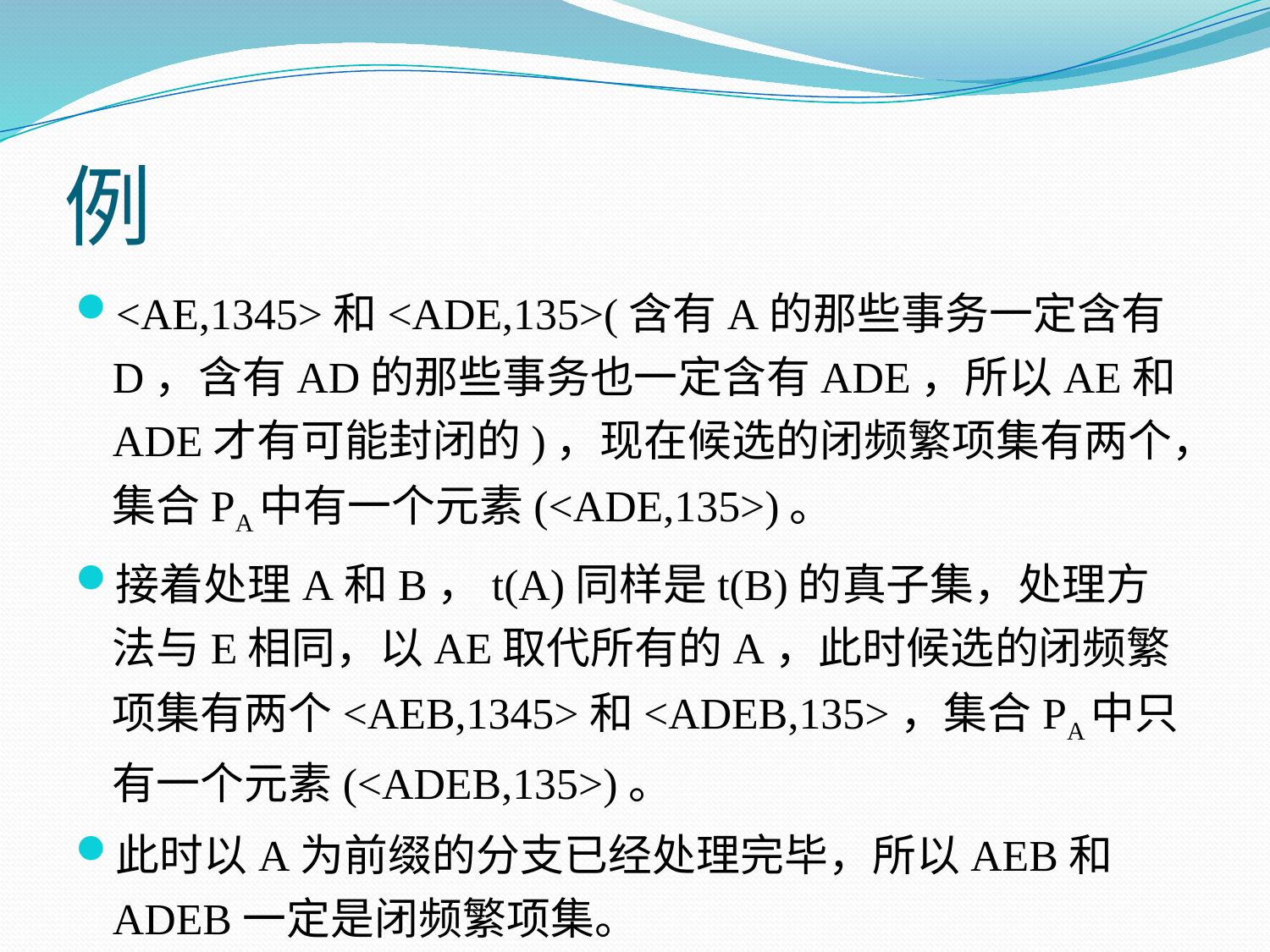

# 例
<AE,1345>和<ADE,135>(含有A的那些事务一定含有D，含有AD的那些事务也一定含有ADE，所以AE和ADE才有可能封闭的)，现在候选的闭频繁项集有两个，集合PA中有一个元素(<ADE,135>)。
接着处理A和B，t(A)同样是t(B)的真子集，处理方法与E相同，以AE取代所有的A，此时候选的闭频繁项集有两个<AEB,1345>和<ADEB,135>，集合PA中只有一个元素(<ADEB,135>)。
此时以A为前缀的分支已经处理完毕，所以AEB和ADEB一定是闭频繁项集。